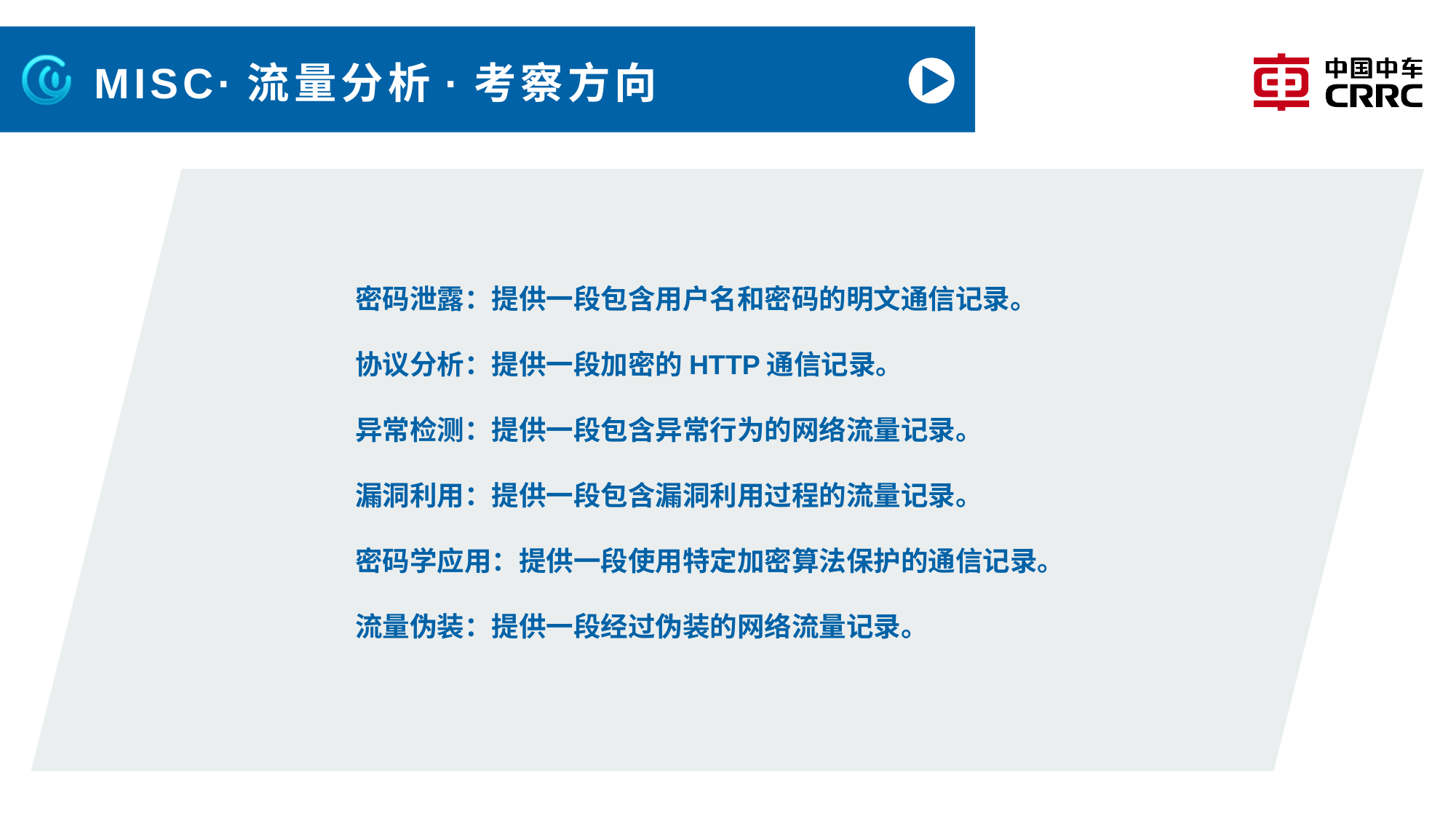

# MISC·流量分析·考察方向

密码泄露：提供一段包含用户名和密码的明文通信记录。

协议分析：提供一段加密的HTTP通信记录。

异常检测：提供一段包含异常行为的网络流量记录。

漏洞利用：提供一段包含漏洞利用过程的流量记录。

密码学应用：提供一段使用特定加密算法保护的通信记录。

流量伪装：提供一段经过伪装的网络流量记录。